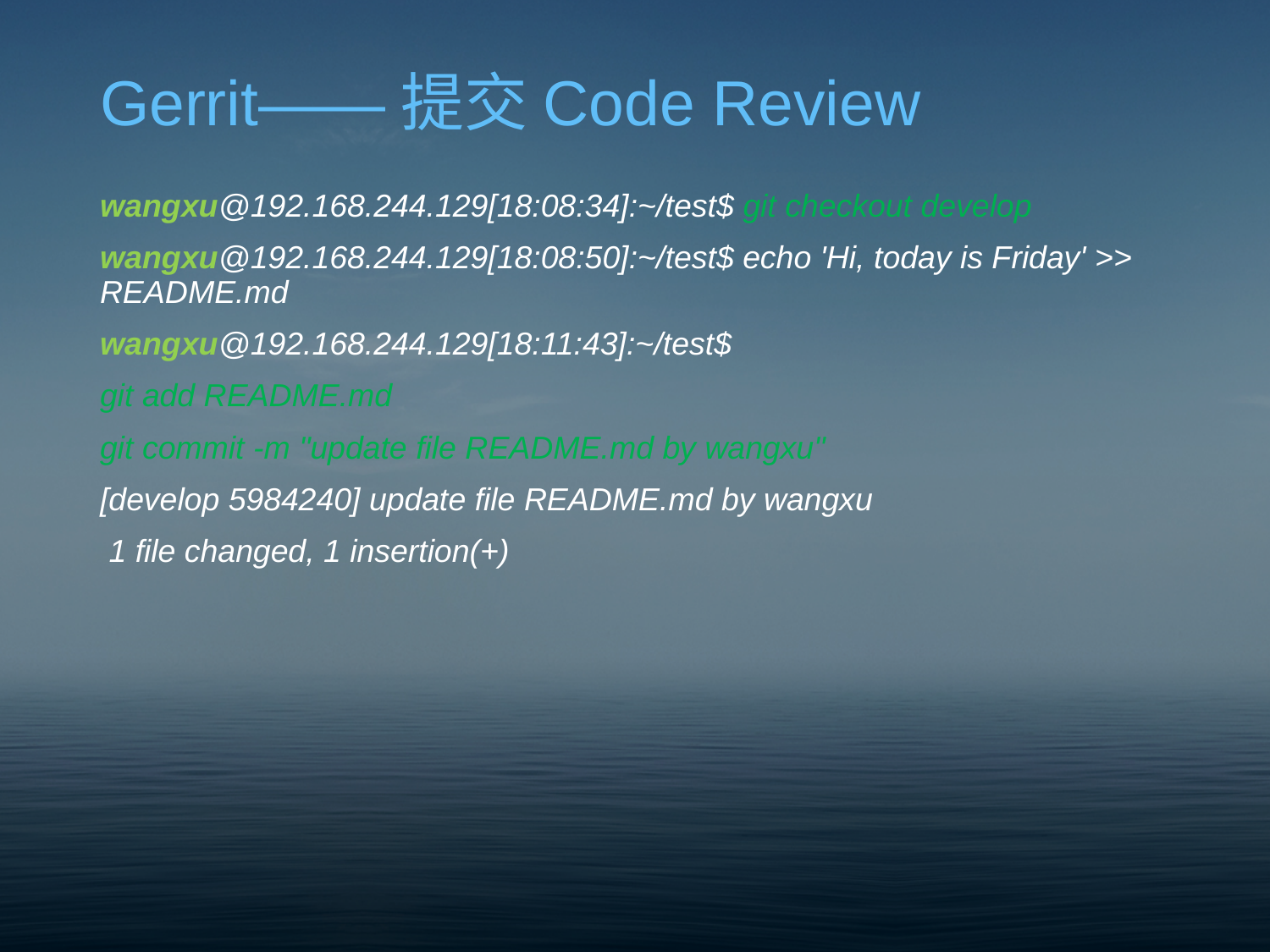

# Gerrit——提交Code Review
wangxu@192.168.244.129[18:08:34]:~/test$ git checkout develop
wangxu@192.168.244.129[18:08:50]:~/test$ echo 'Hi, today is Friday' >> README.md
wangxu@192.168.244.129[18:11:43]:~/test$
git add README.md
git commit -m "update file README.md by wangxu"
[develop 5984240] update file README.md by wangxu
 1 file changed, 1 insertion(+)